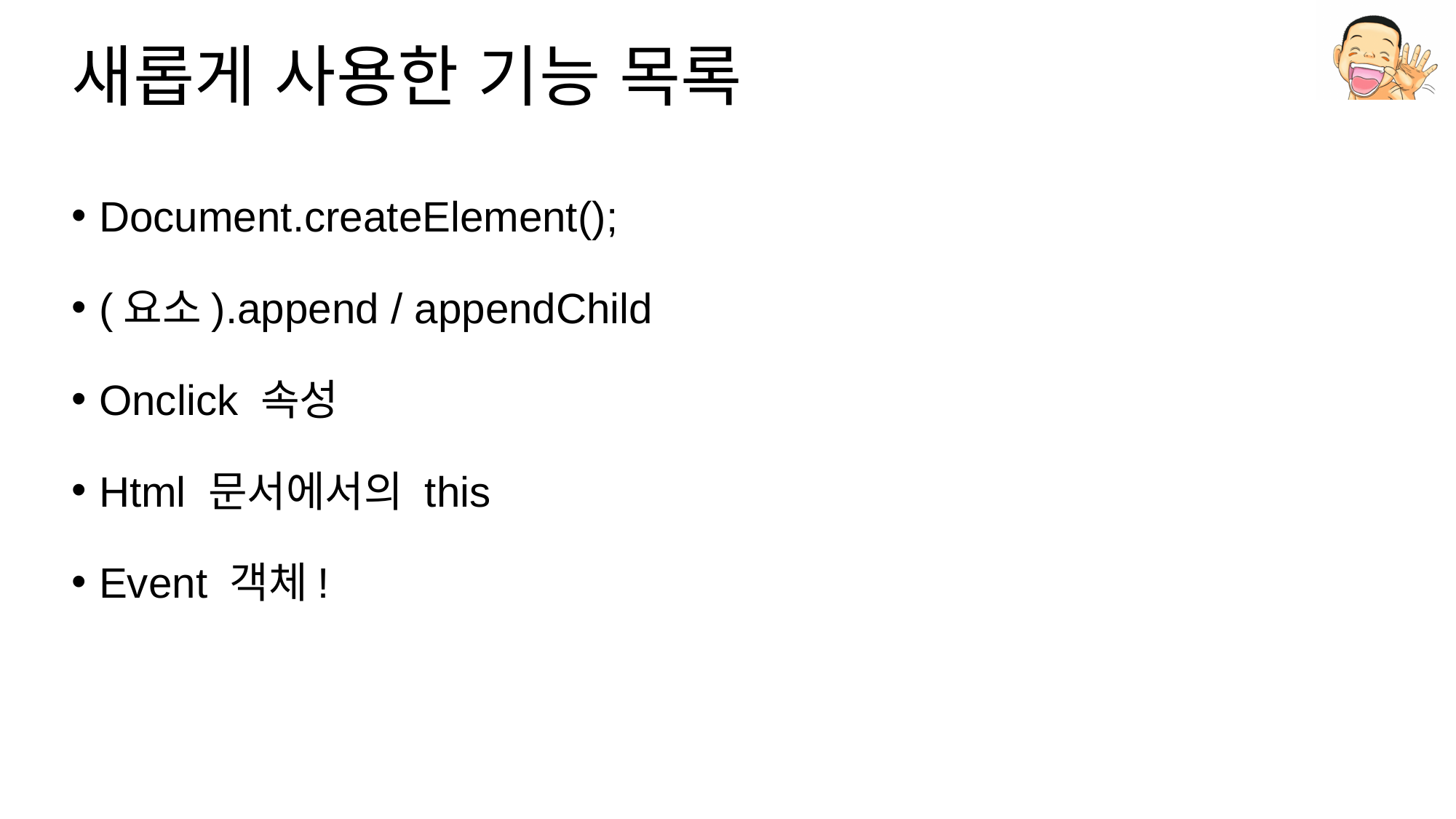

# 새롭게 사용한 기능 목록
Document.createElement();
(요소).append / appendChild
Onclick 속성
Html 문서에서의 this
Event 객체!